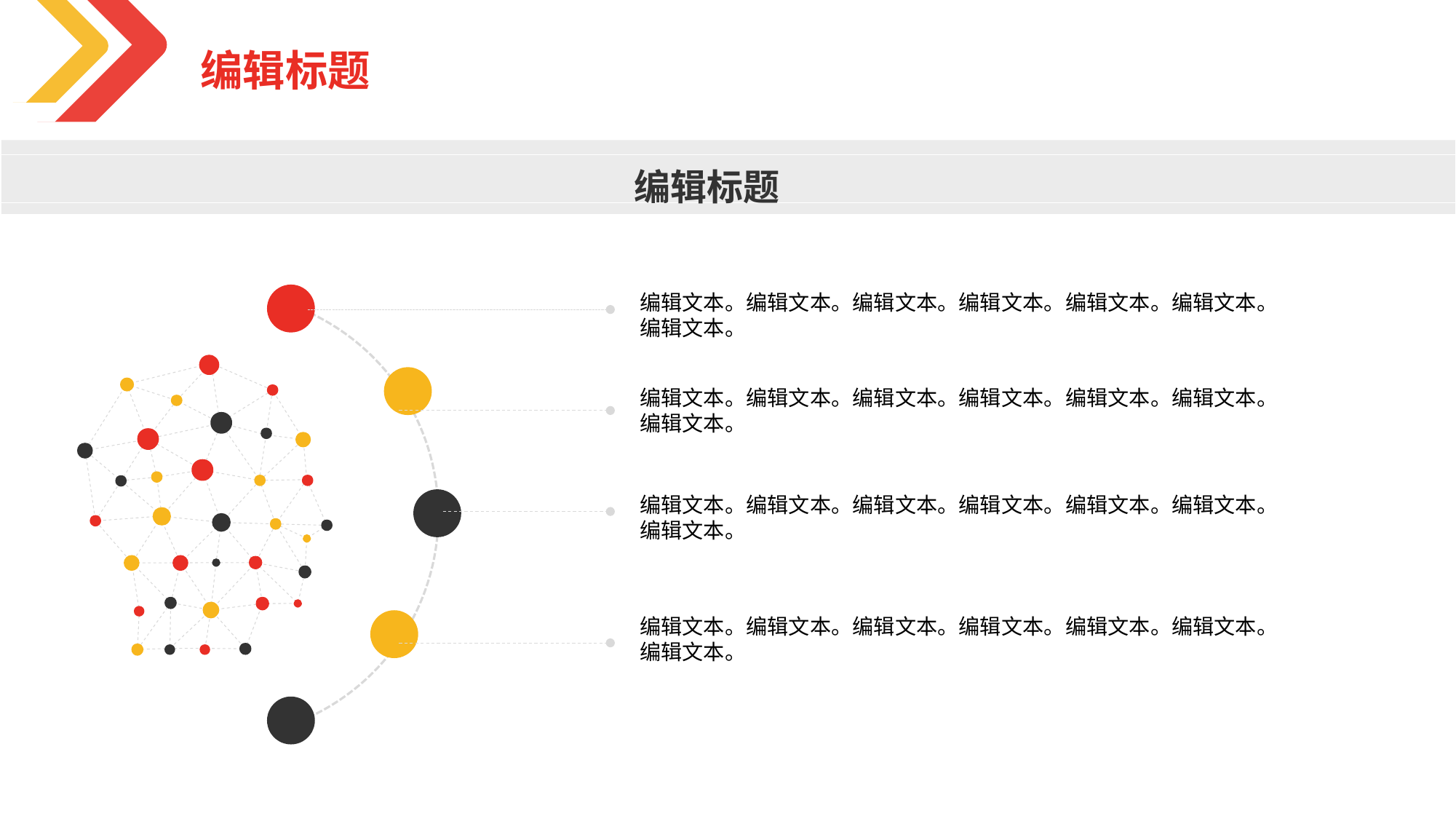

编辑标题

编辑标题
编辑文本。编辑文本。编辑文本。编辑文本。编辑文本。编辑文本。编辑文本。

编辑文本。编辑文本。编辑文本。编辑文本。编辑文本。编辑文本。编辑文本。

编辑文本。编辑文本。编辑文本。编辑文本。编辑文本。编辑文本。编辑文本。

编辑文本。编辑文本。编辑文本。编辑文本。编辑文本。编辑文本。编辑文本。